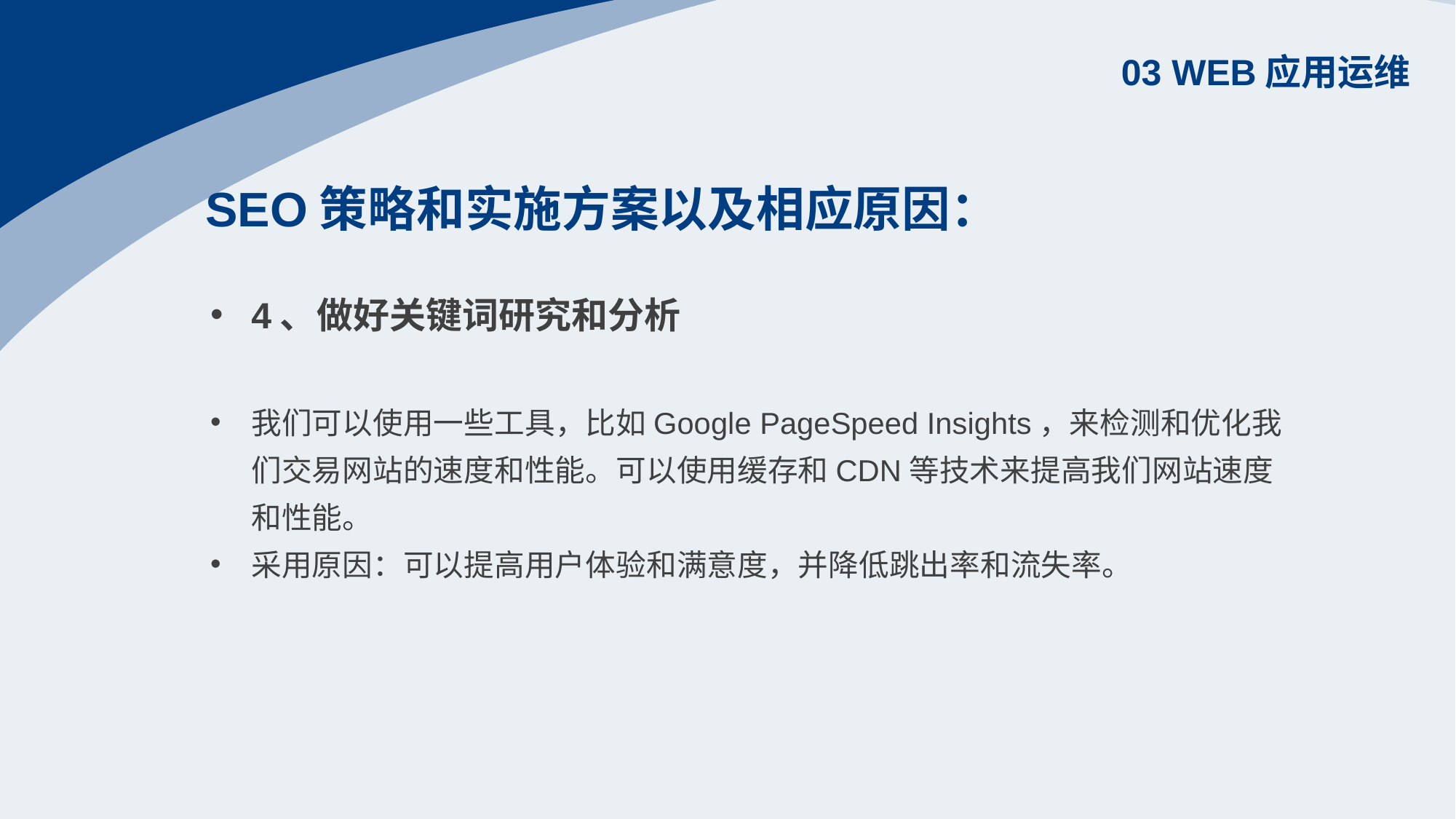

03 WEB应用运维
SEO策略和实施方案以及相应原因：
4、做好关键词研究和分析

我们可以使用一些工具，比如Google PageSpeed Insights，来检测和优化我们交易网站的速度和性能。可以使用缓存和CDN等技术来提高我们网站速度和性能。
采用原因：可以提高用户体验和满意度，并降低跳出率和流失率。